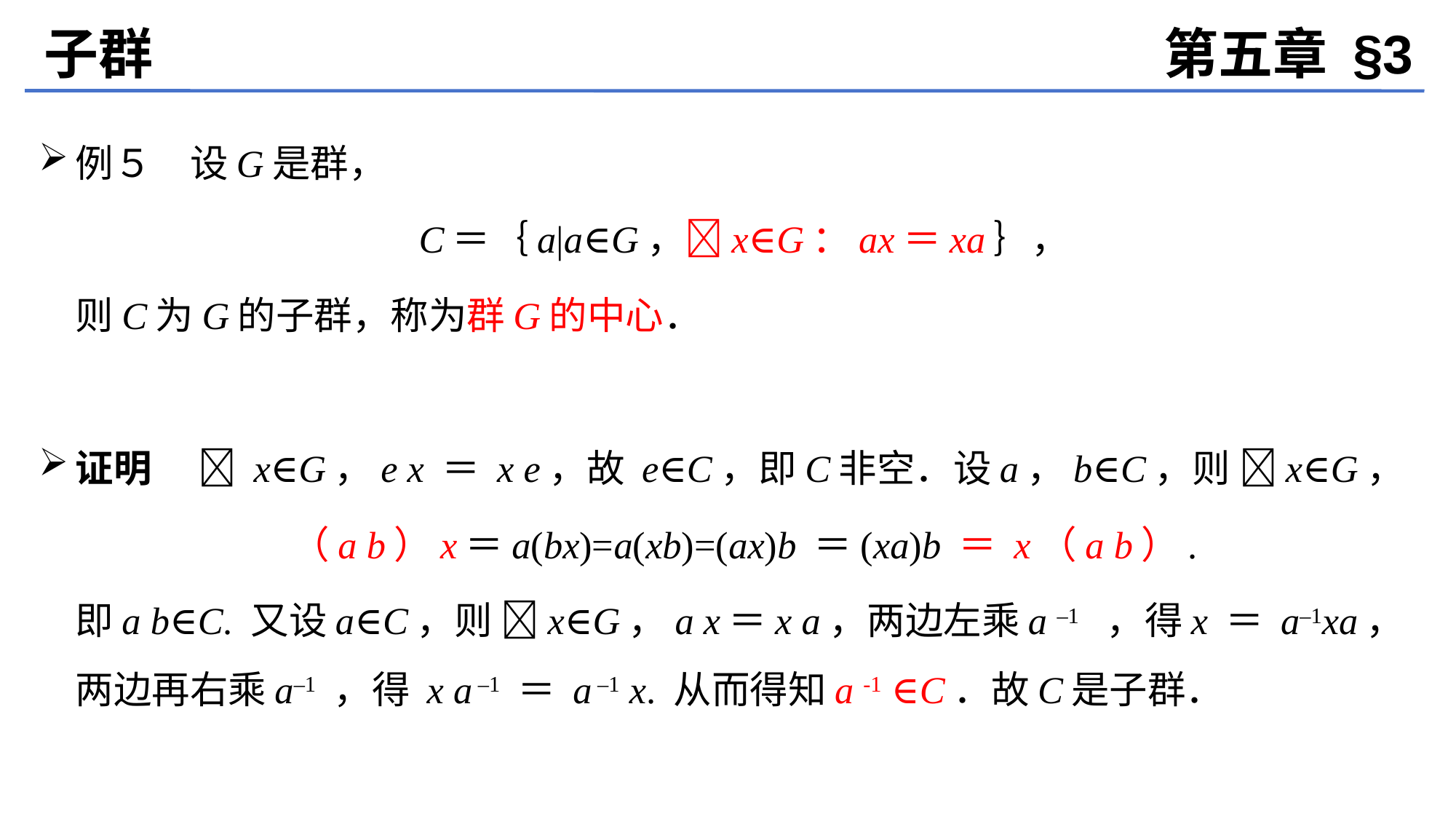

子群
第五章 §3
例５　设G是群，
	C＝｛a|a∈G，∀x∈G：ax＝xa｝，
	则C为G的子群，称为群G的中心．

证明　 ∀ x∈G，e x ＝ x e，故 e∈C，即C非空．设a，b∈C，则 ∀x∈G，
	（a b）x＝a(bx)=a(xb)=(ax)b ＝(xa)b ＝ x（a b）.
	即a b∈C. 又设a∈C，则 ∀x∈G，a x＝x a，两边左乘a –1  ，得x ＝ a–1xa，两边再右乘a–1 ，得 x a –1 ＝ a –1 x. 从而得知a -1 ∈C．故C是子群．